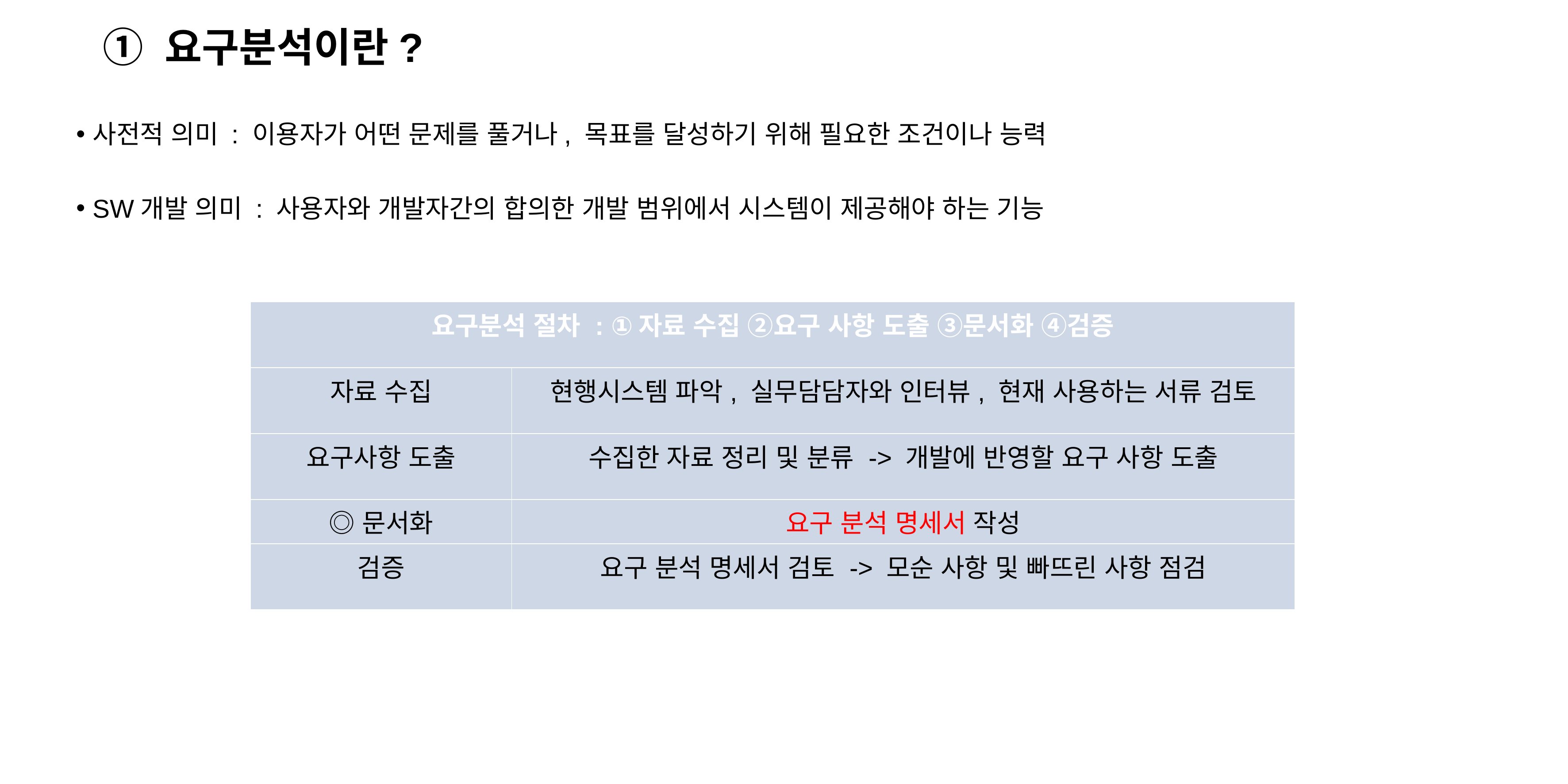

# ① 요구분석이란?
사전적 의미 : 이용자가 어떤 문제를 풀거나, 목표를 달성하기 위해 필요한 조건이나 능력

SW개발 의미 : 사용자와 개발자간의 합의한 개발 범위에서 시스템이 제공해야 하는 기능

| 요구분석 절차 : ①자료 수집 ②요구 사항 도출 ③문서화 ④검증 |  |
| --- | --- |
| 자료 수집 | 현행시스템 파악, 실무담담자와 인터뷰, 현재 사용하는 서류 검토 |
| 요구사항 도출 | 수집한 자료 정리 및 분류 -> 개발에 반영할 요구 사항 도출 |
| ◎문서화 | 요구 분석 명세서 작성 |
| 검증 | 요구 분석 명세서 검토 -> 모순 사항 및 빠뜨린 사항 점검 |